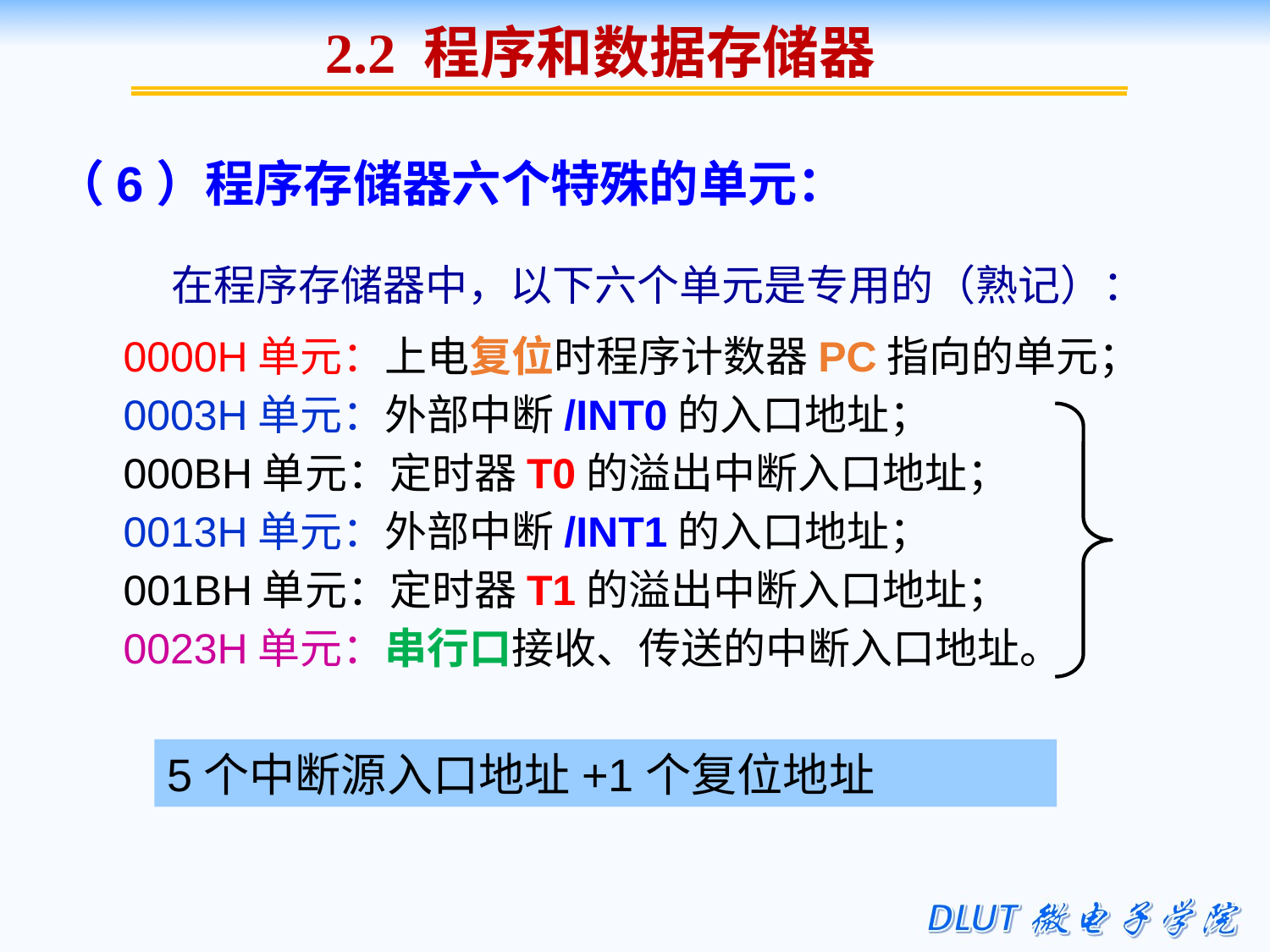

2.2 程序和数据存储器
（6）程序存储器六个特殊的单元：
    在程序存储器中，以下六个单元是专用的（熟记）：
0000H单元：上电复位时程序计数器PC指向的单元；
0003H单元：外部中断/INT0的入口地址；
000BH单元：定时器T0的溢出中断入口地址；
0013H单元：外部中断/INT1的入口地址；
001BH单元：定时器T1的溢出中断入口地址；
0023H单元：串行口接收、传送的中断入口地址。

5个中断源入口地址+1个复位地址